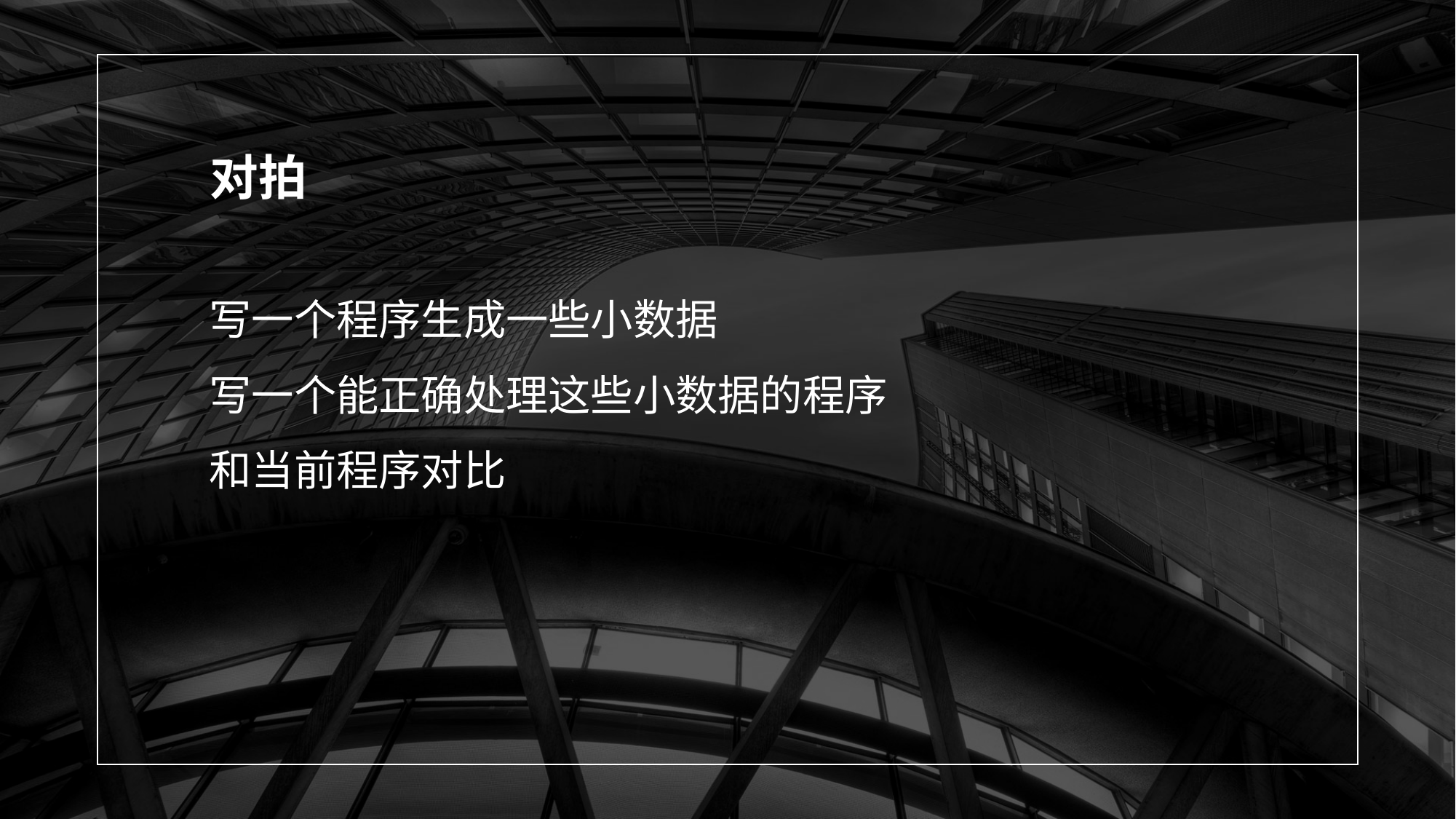

对拍
写一个程序生成一些小数据
写一个能正确处理这些小数据的程序
和当前程序对比